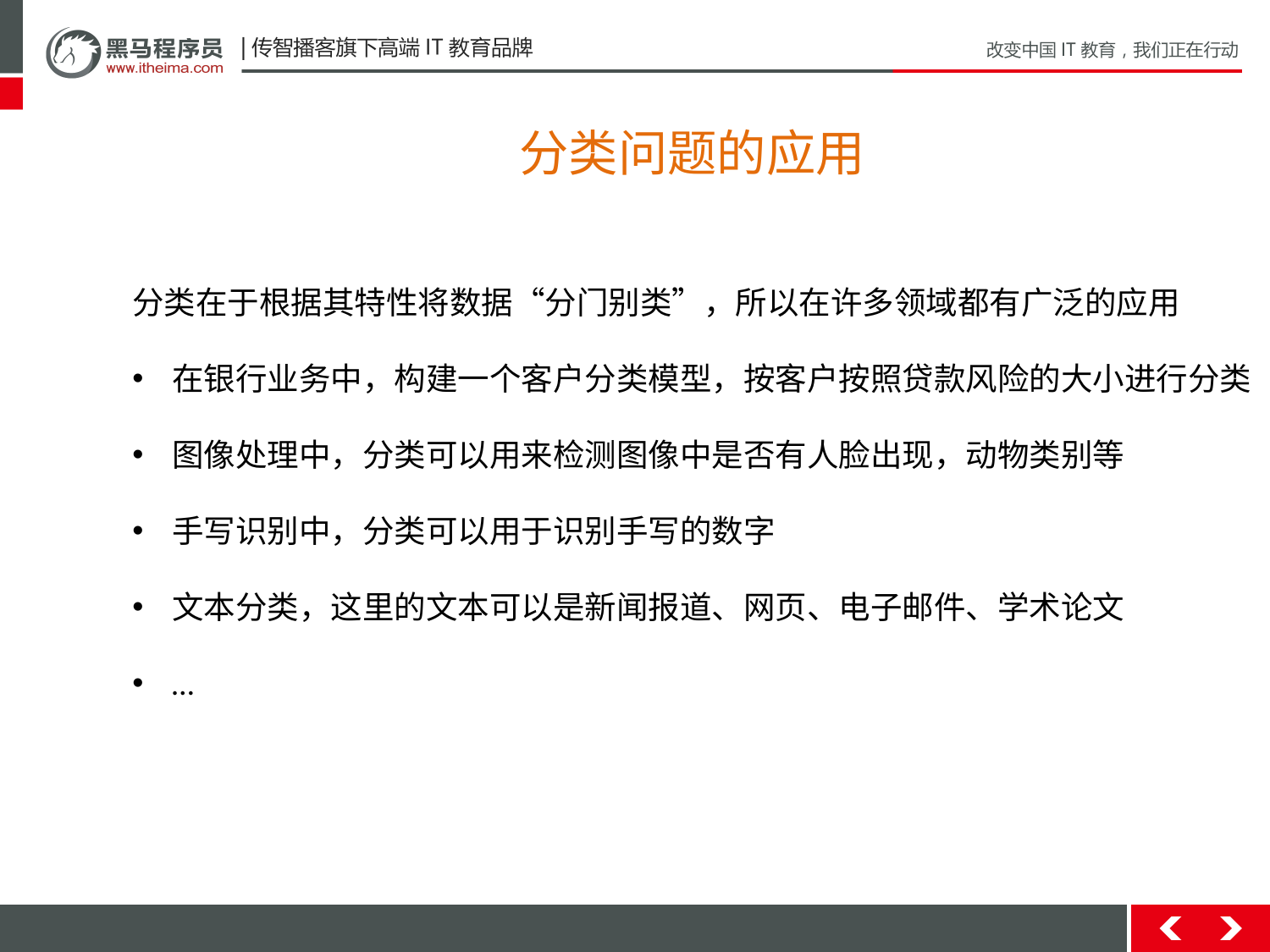

分类问题的应用
分类在于根据其特性将数据“分门别类”，所以在许多领域都有广泛的应用

在银行业务中，构建一个客户分类模型，按客户按照贷款风险的大小进行分类

图像处理中，分类可以用来检测图像中是否有人脸出现，动物类别等

手写识别中，分类可以用于识别手写的数字

文本分类，这里的文本可以是新闻报道、网页、电子邮件、学术论文

…